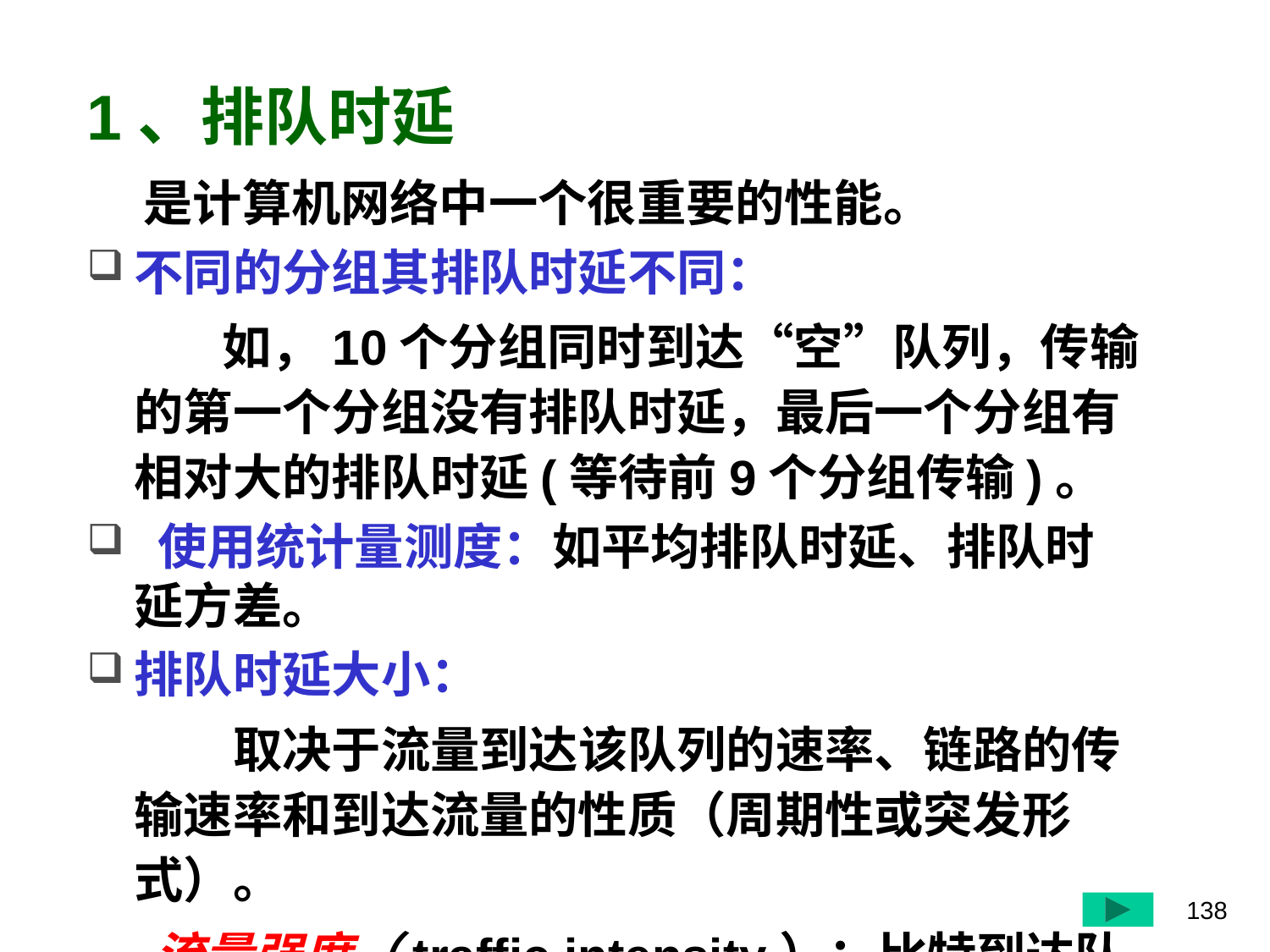

# 1、排队时延
    是计算机网络中一个很重要的性能。
不同的分组其排队时延不同：
           如，10个分组同时到达“空”队列，传输的第一个分组没有排队时延，最后一个分组有相对大的排队时延(等待前9个分组传输)。
 使用统计量测度：如平均排队时延、排队时延方差。
排队时延大小：
            取决于流量到达该队列的速率、链路的传输速率和到达流量的性质（周期性或突发形式）。
     流量强度（traffic intensity）：比特到达队列的速率与比特从队列中推出的速率之比。
138